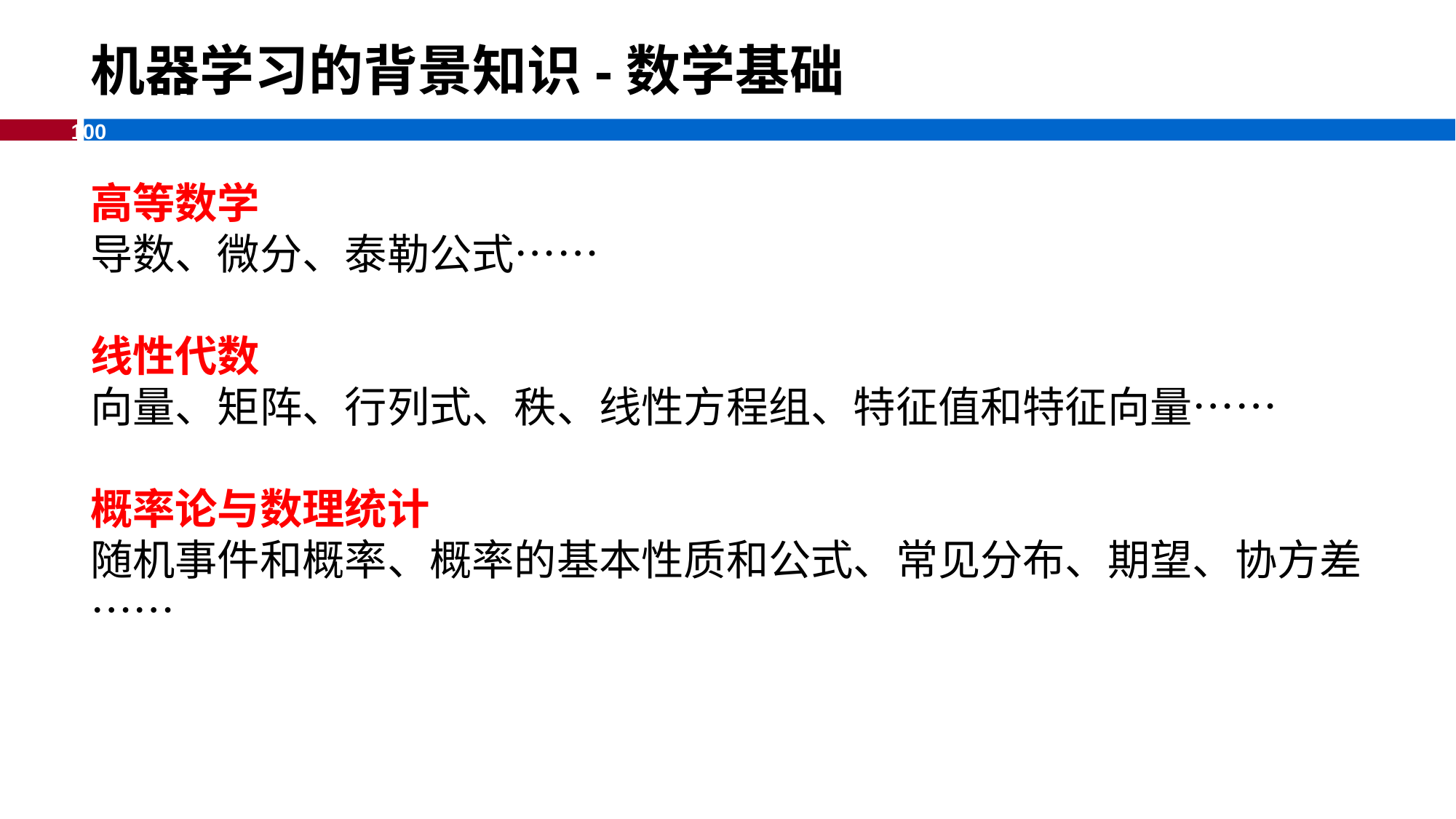

# 机器学习的背景知识-数学基础

高等数学
导数、微分、泰勒公式……

线性代数
向量、矩阵、行列式、秩、线性方程组、特征值和特征向量……

概率论与数理统计
随机事件和概率、概率的基本性质和公式、常见分布、期望、协方差……